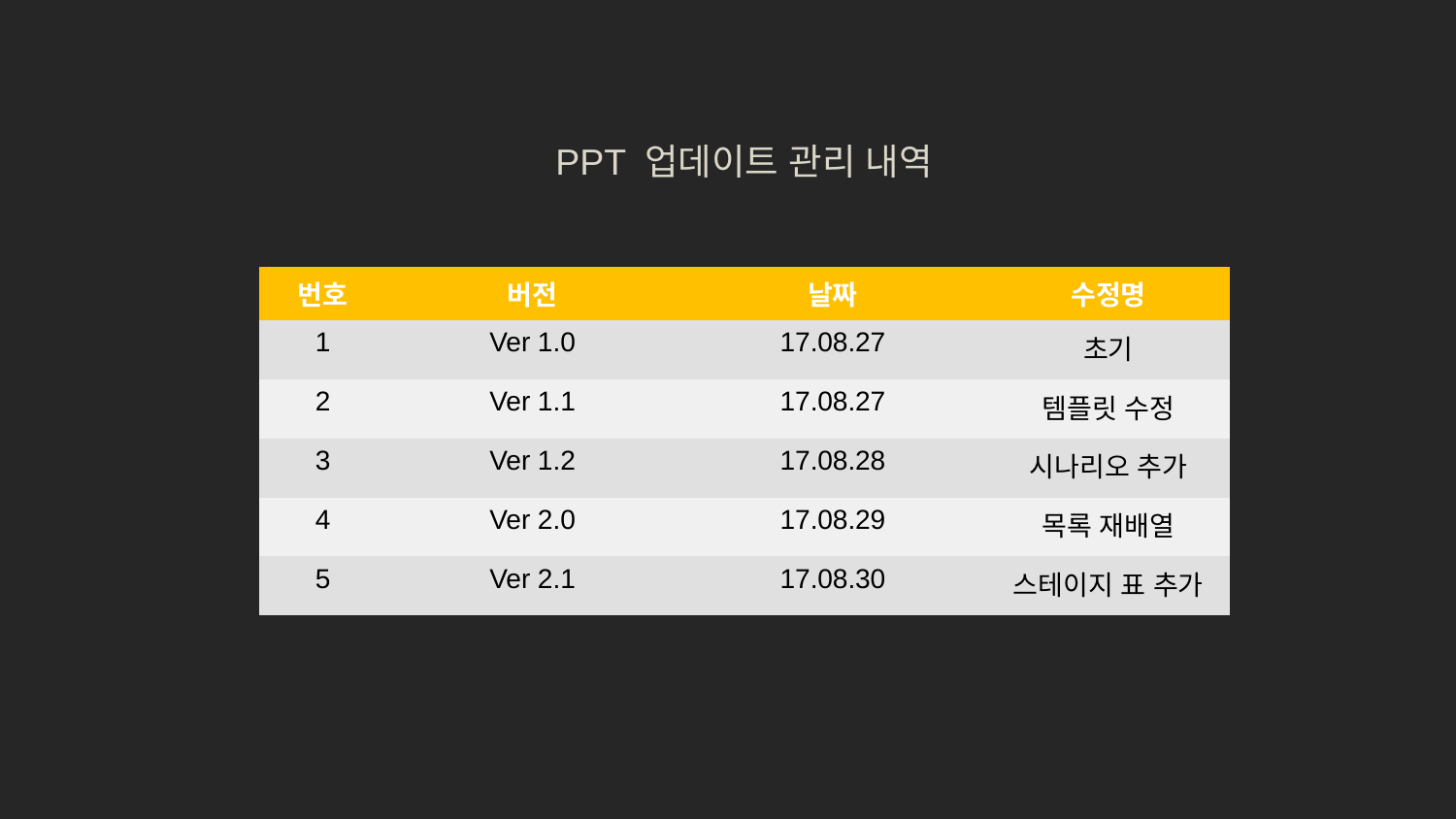

PPT 업데이트 관리 내역
| 번호 | 버전 | 날짜 | 수정명 |
| --- | --- | --- | --- |
| 1 | Ver 1.0 | 17.08.27 | 초기 |
| 2 | Ver 1.1 | 17.08.27 | 템플릿 수정 |
| 3 | Ver 1.2 | 17.08.28 | 시나리오 추가 |
| 4 | Ver 2.0 | 17.08.29 | 목록 재배열 |
| 5 | Ver 2.1 | 17.08.30 | 스테이지 표 추가 |